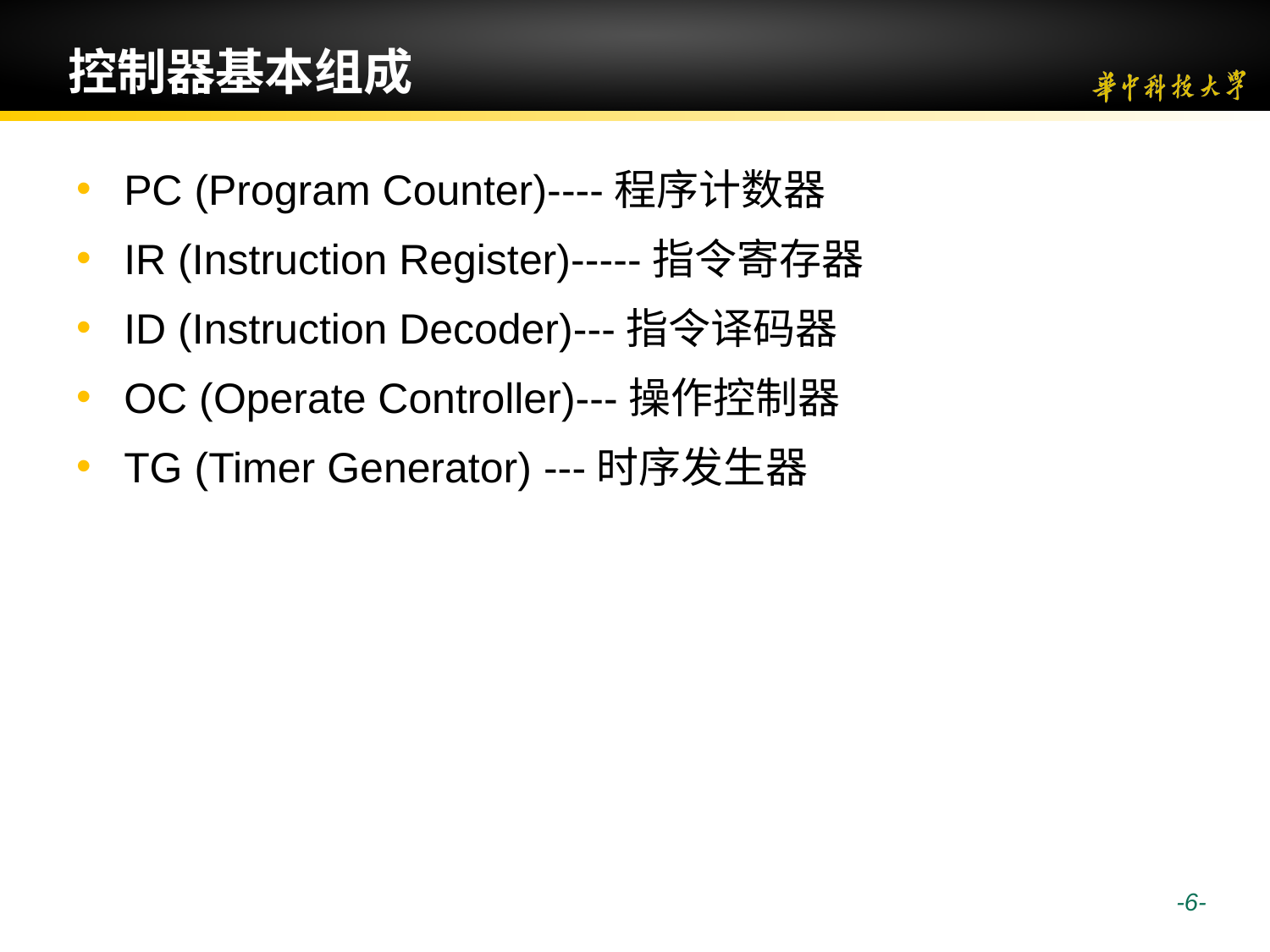

# 控制器基本组成
PC (Program Counter)----程序计数器
IR (Instruction Register)-----指令寄存器
ID (Instruction Decoder)---指令译码器
OC (Operate Controller)---操作控制器
TG (Timer Generator) ---时序发生器
 -6-